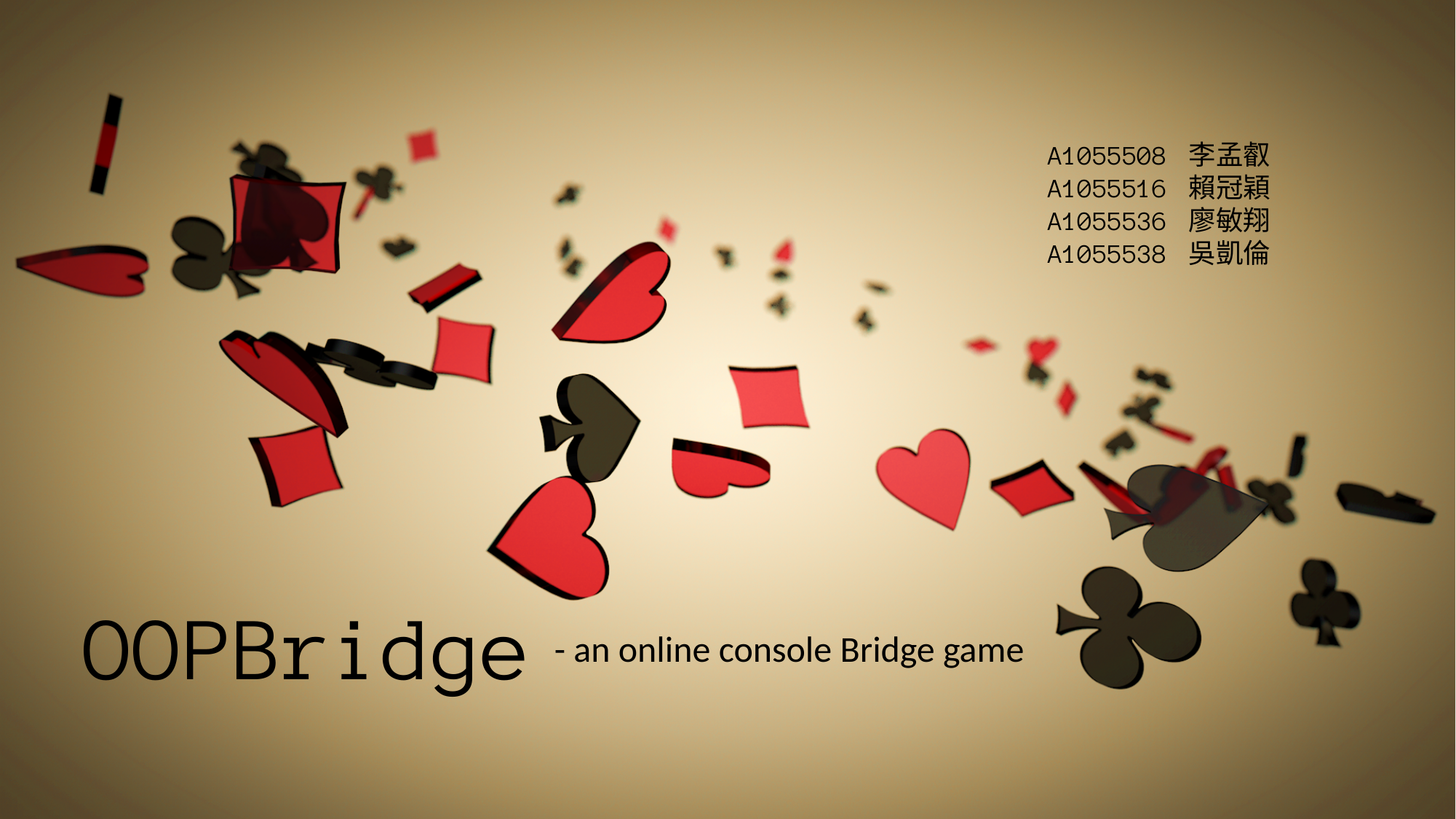

A1055508 李孟叡
A1055516 賴冠穎
A1055536 廖敏翔
A1055538 吳凱倫
# OOPBridge
- an online console Bridge game